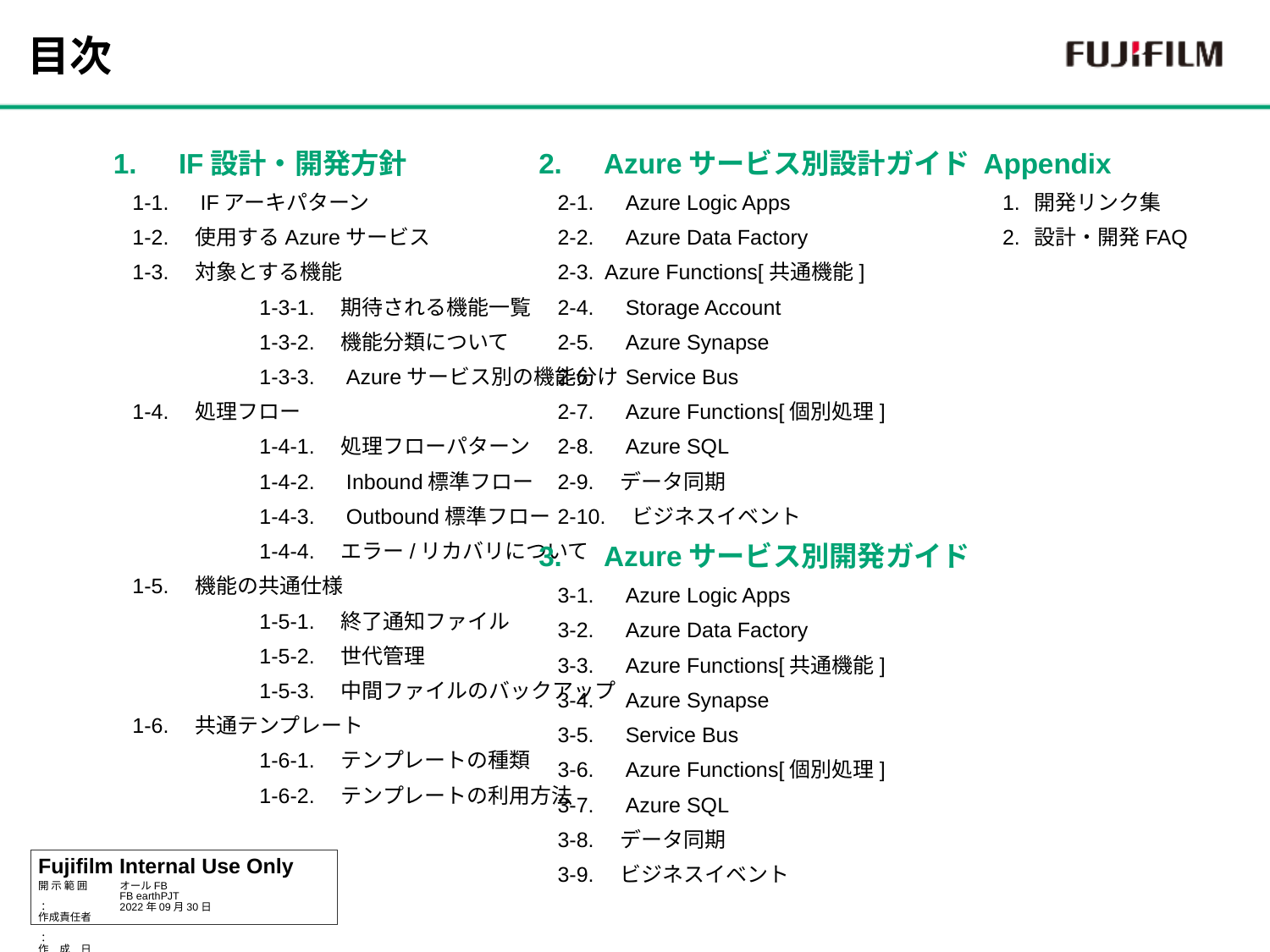

目次
1.　IF設計・開発方針
1-1.　IFアーキパターン
1-2.　使用するAzureサービス
1-3.　対象とする機能
	1-3-1.　期待される機能一覧
	1-3-2.　機能分類について
	1-3-3.　Azureサービス別の機能分け
1-4.　処理フロー
	1-4-1.　処理フローパターン
	1-4-2.　Inbound標準フロー
	1-4-3.　Outbound標準フロー
	1-4-4.　エラー/リカバリについて
1-5.　機能の共通仕様
	1-5-1.　終了通知ファイル
	1-5-2.　世代管理
	1-5-3.　中間ファイルのバックアップ
1-6.　共通テンプレート
	1-6-1.　テンプレートの種類
	1-6-2.　テンプレートの利用方法

2.　Azureサービス別設計ガイド
2-1.　Azure Logic Apps
2-2.　Azure Data Factory
2-3.  Azure Functions[共通機能]
2-4.　Storage Account
2-5.　Azure Synapse
2-6.　Service Bus
2-7.　Azure Functions[個別処理]
2-8.　Azure SQL
2-9.　データ同期
2-10.　ビジネスイベント
3.　Azureサービス別開発ガイド
3-1.　Azure Logic Apps
3-2.　Azure Data Factory
3-3.　Azure Functions[共通機能]
3-4.　Azure Synapse
3-5.　Service Bus
3-6.　Azure Functions[個別処理]
3-7.　Azure SQL
3-8.　データ同期
3-9.　ビジネスイベント

Appendix
開発リンク集
設計・開発FAQ